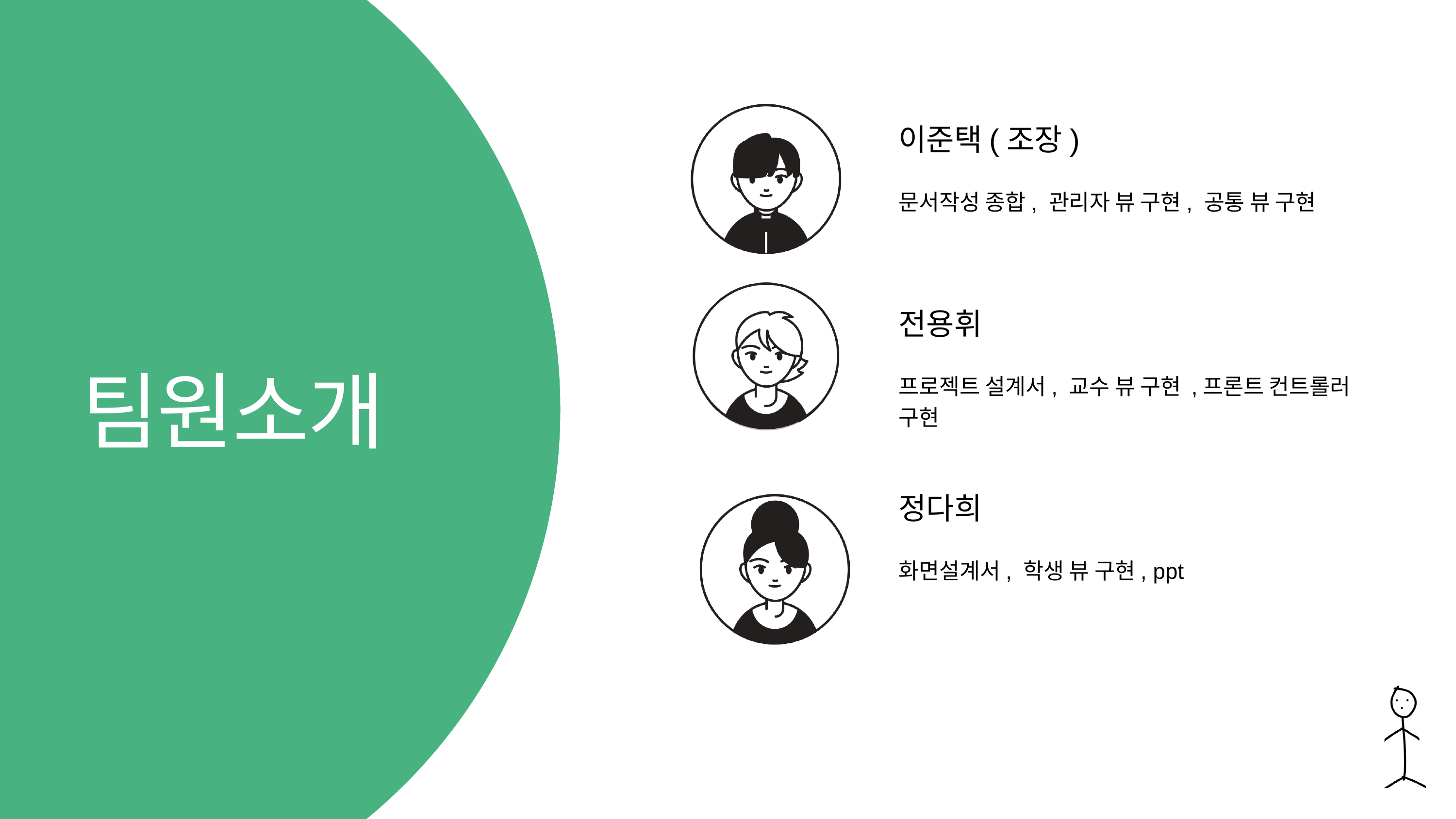

이준택(조장)
문서작성 종합, 관리자 뷰 구현, 공통 뷰 구현

전용휘
팀원소개
프로젝트 설계서, 교수 뷰 구현 ,프론트 컨트롤러 구현
정다희

화면설계서, 학생 뷰 구현, ppt